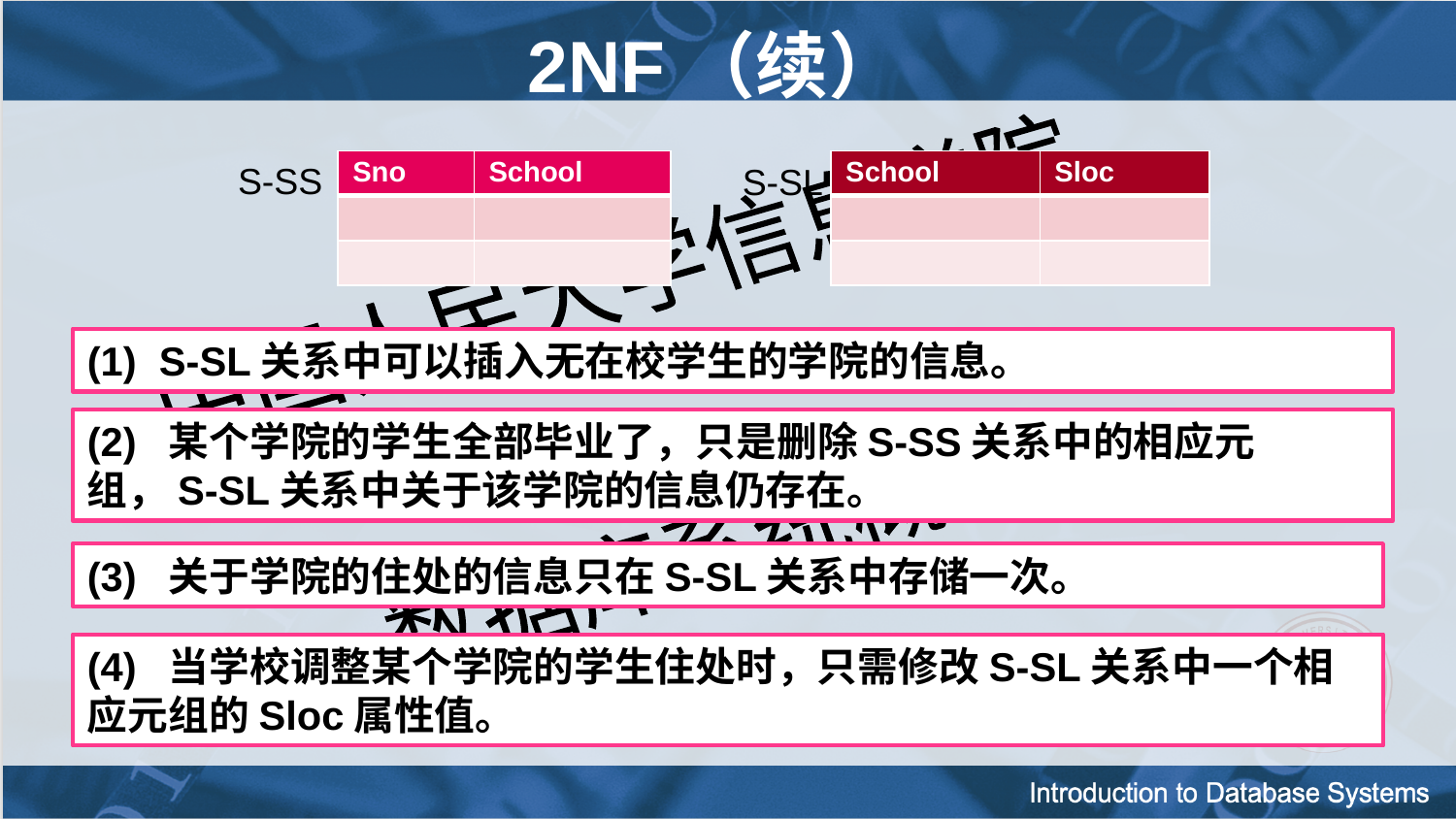

# 2NF（续）
S-SS
| Sno | School |
| --- | --- |
|  |  |
|  |  |
| School | Sloc |
| --- | --- |
|  |  |
|  |  |
S-SL
(1)  S-SL关系中可以插入无在校学生的学院的信息。
(2)  某个学院的学生全部毕业了，只是删除S-SS关系中的相应元组，S-SL关系中关于该学院的信息仍存在。
(3)  关于学院的住处的信息只在S-SL关系中存储一次。
(4)  当学校调整某个学院的学生住处时，只需修改S-SL关系中一个相应元组的Sloc属性值。